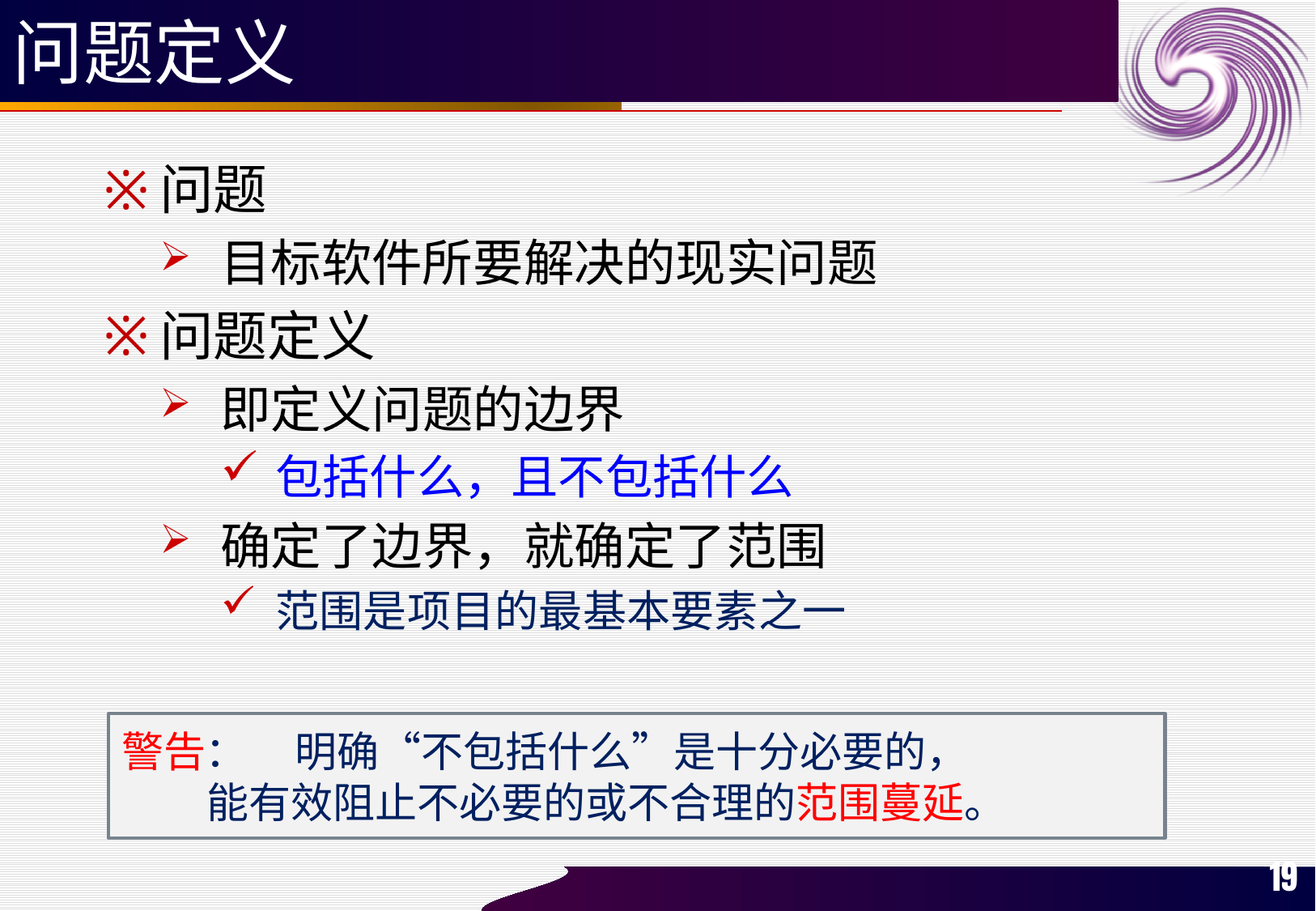

# 问题定义
问题
目标软件所要解决的现实问题
问题定义
即定义问题的边界
包括什么，且不包括什么
确定了边界，就确定了范围
范围是项目的最基本要素之一
警告：     明确“不包括什么”是十分必要的，
         能有效阻止不必要的或不合理的范围蔓延。
19